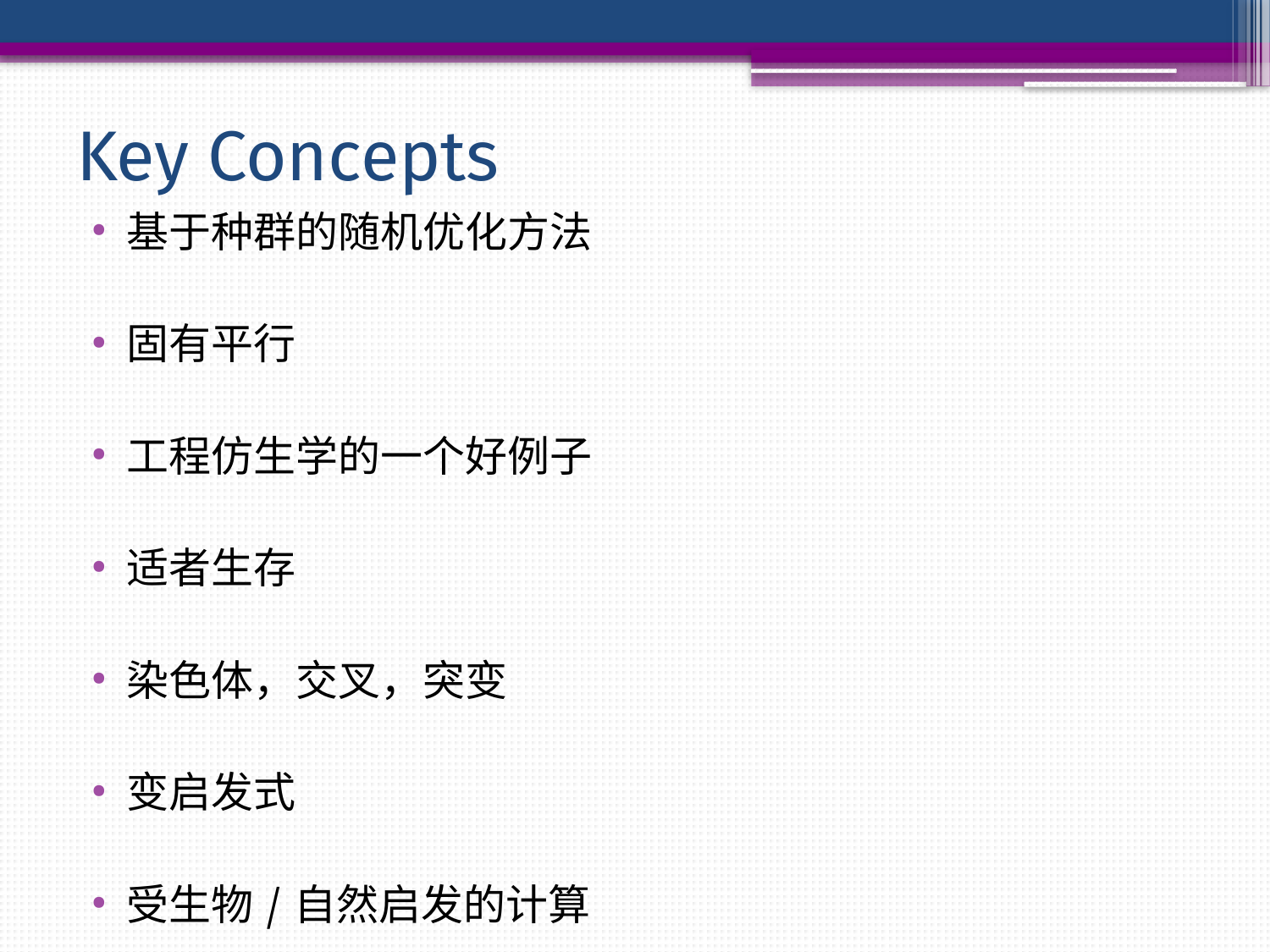

7
# Key Concepts
基于种群的随机优化方法

固有平行

工程仿生学的一个好例子

适者生存

染色体，交叉，突变

变启发式

受生物/自然启发的计算